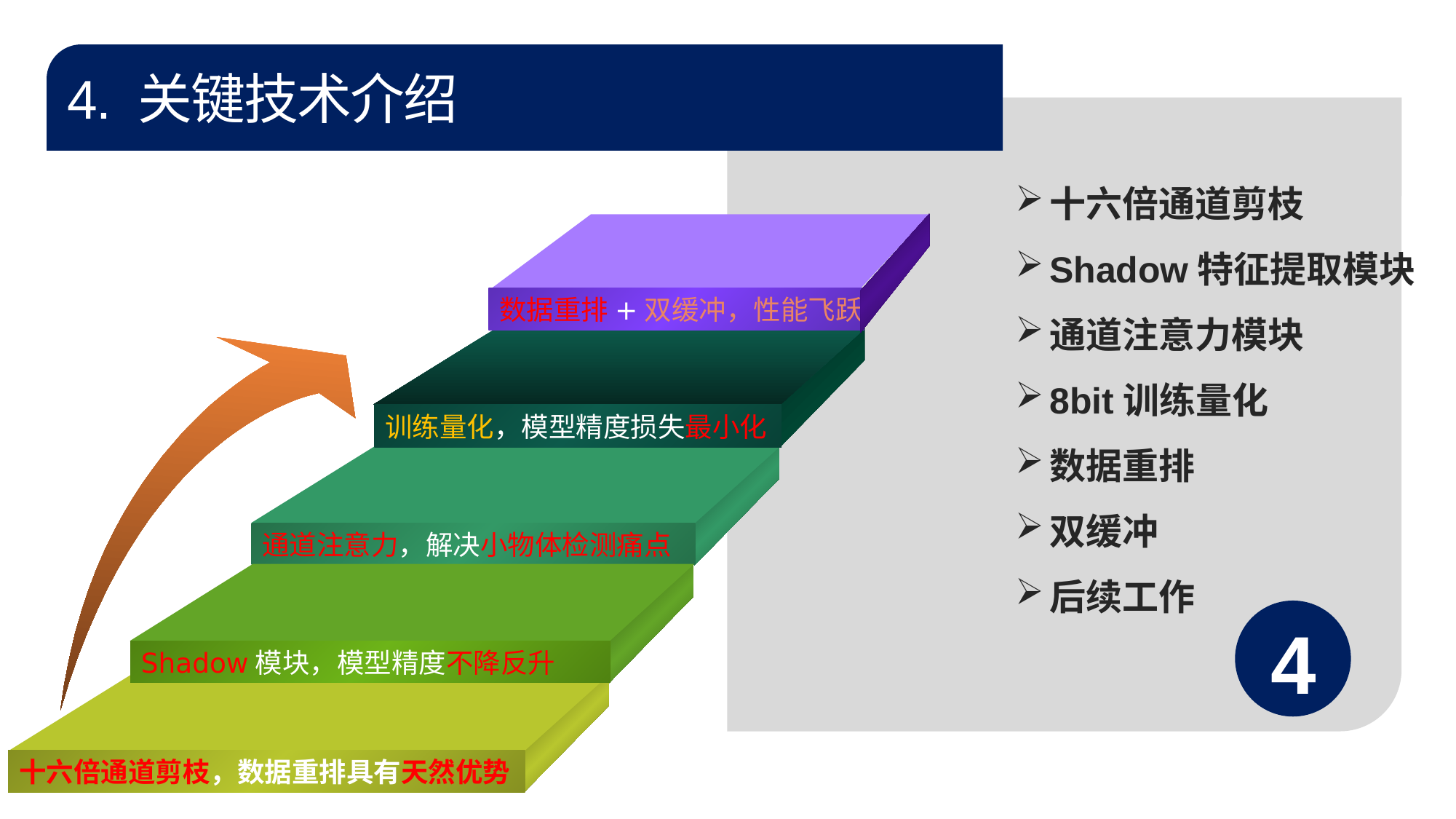

4. 关键技术介绍

十六倍通道剪枝
Shadow特征提取模块
通道注意力模块
8bit训练量化
数据重排
双缓冲
后续工作

数据重排+双缓冲，性能飞跃

训练量化，模型精度损失最小化

通道注意力，解决小物体检测痛点

Shadow模块，模型精度不降反升

十六倍通道剪枝，数据重排具有天然优势

4